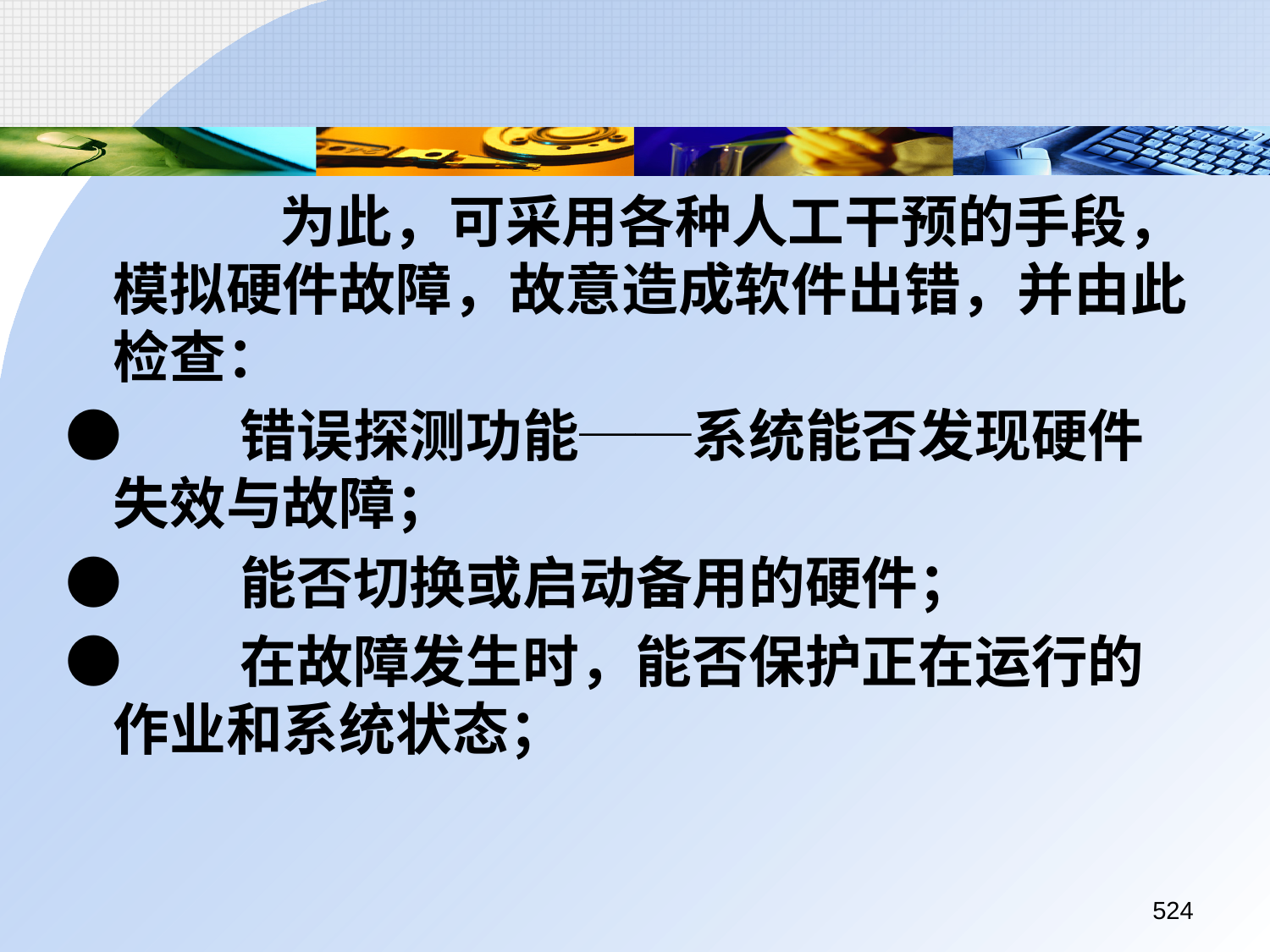

为此，可采用各种人工干预的手段，模拟硬件故障，故意造成软件出错，并由此检查：
●	错误探测功能──系统能否发现硬件失效与故障；
●	能否切换或启动备用的硬件；
●	在故障发生时，能否保护正在运行的作业和系统状态；
524